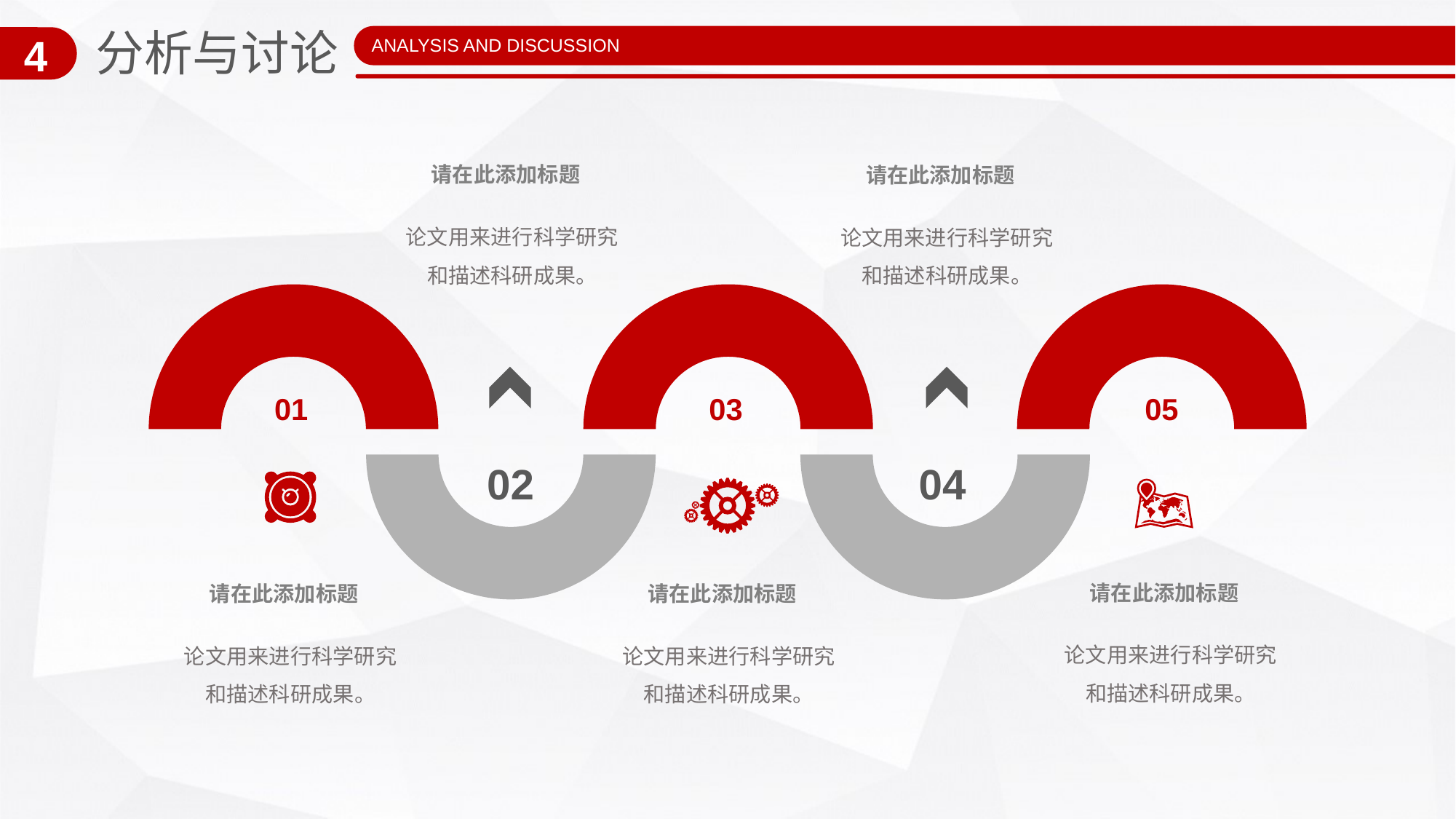

分析与讨论
4

ANALYSIS AND DISCUSSION

请在此添加标题
论文用来进行科学研究和描述科研成果。
请在此添加标题
论文用来进行科学研究和描述科研成果。

01
03
05
02
04

请在此添加标题
论文用来进行科学研究和描述科研成果。
请在此添加标题
论文用来进行科学研究和描述科研成果。
请在此添加标题
论文用来进行科学研究和描述科研成果。